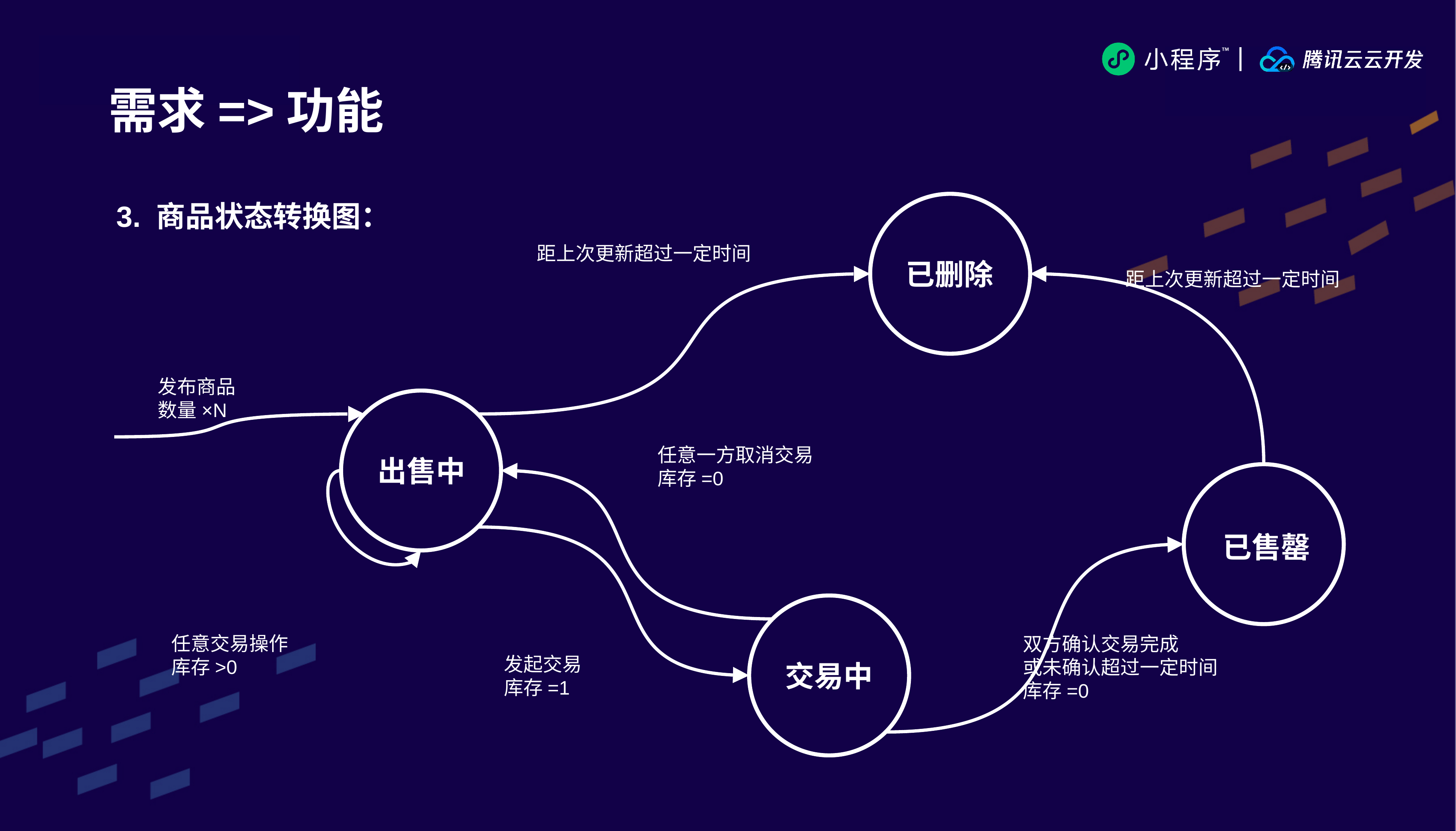

需求=>功能

3. 商品状态转换图：
距上次更新超过一定时间
已删除
距上次更新超过一定时间
发布商品
数量×N

任意一方取消交易
库存=0
出售中

已售罄

任意交易操作
库存>0
双方确认交易完成
或未确认超过一定时间
库存=0
发起交易
库存=1
交易中